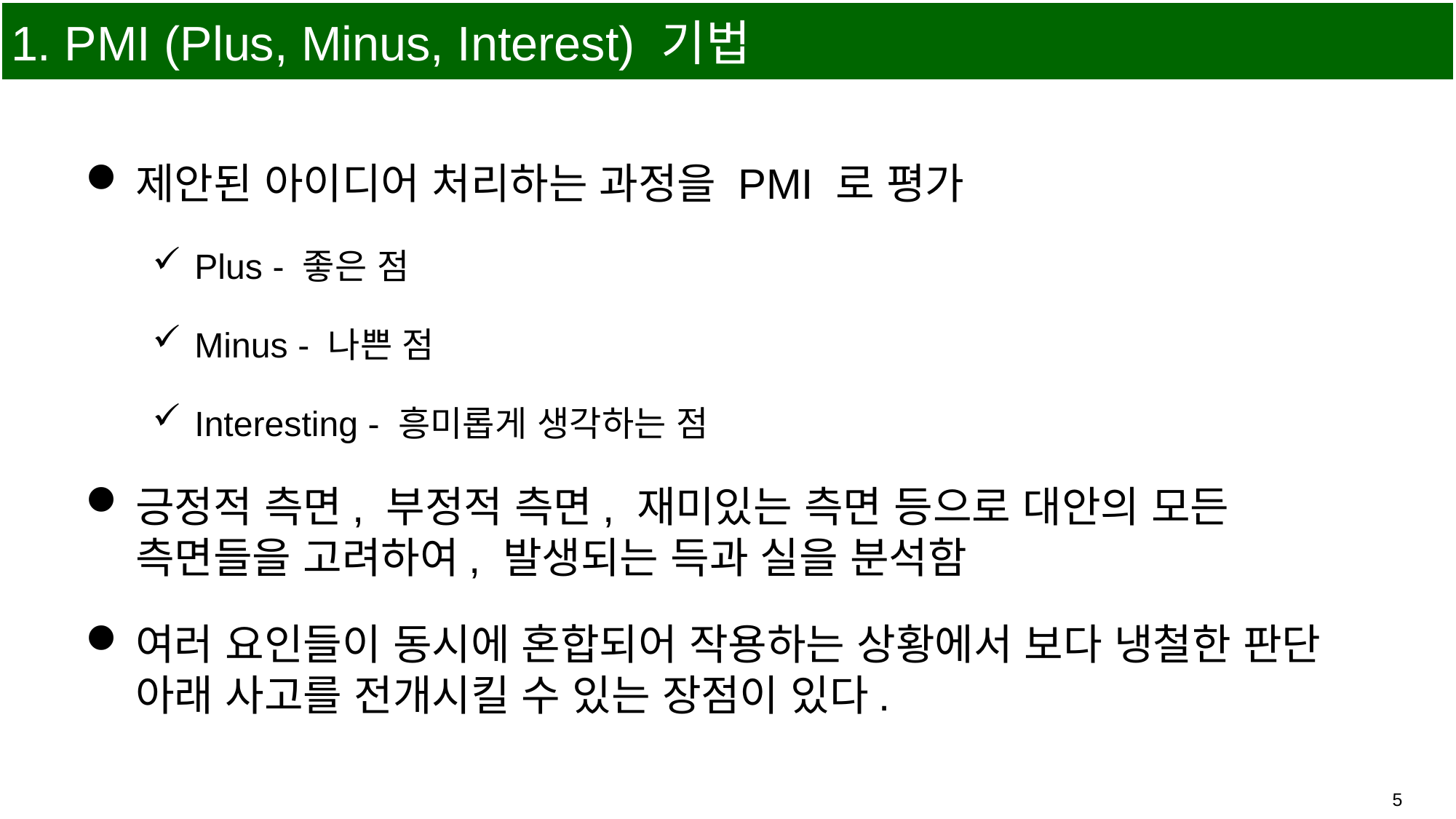

# 1. PMI (Plus, Minus, Interest) 기법
제안된 아이디어 처리하는 과정을 PMI 로 평가
Plus - 좋은 점
Minus - 나쁜 점
Interesting - 흥미롭게 생각하는 점
긍정적 측면, 부정적 측면, 재미있는 측면 등으로 대안의 모든 측면들을 고려하여, 발생되는 득과 실을 분석함
여러 요인들이 동시에 혼합되어 작용하는 상황에서 보다 냉철한 판단 아래 사고를 전개시킬 수 있는 장점이 있다.